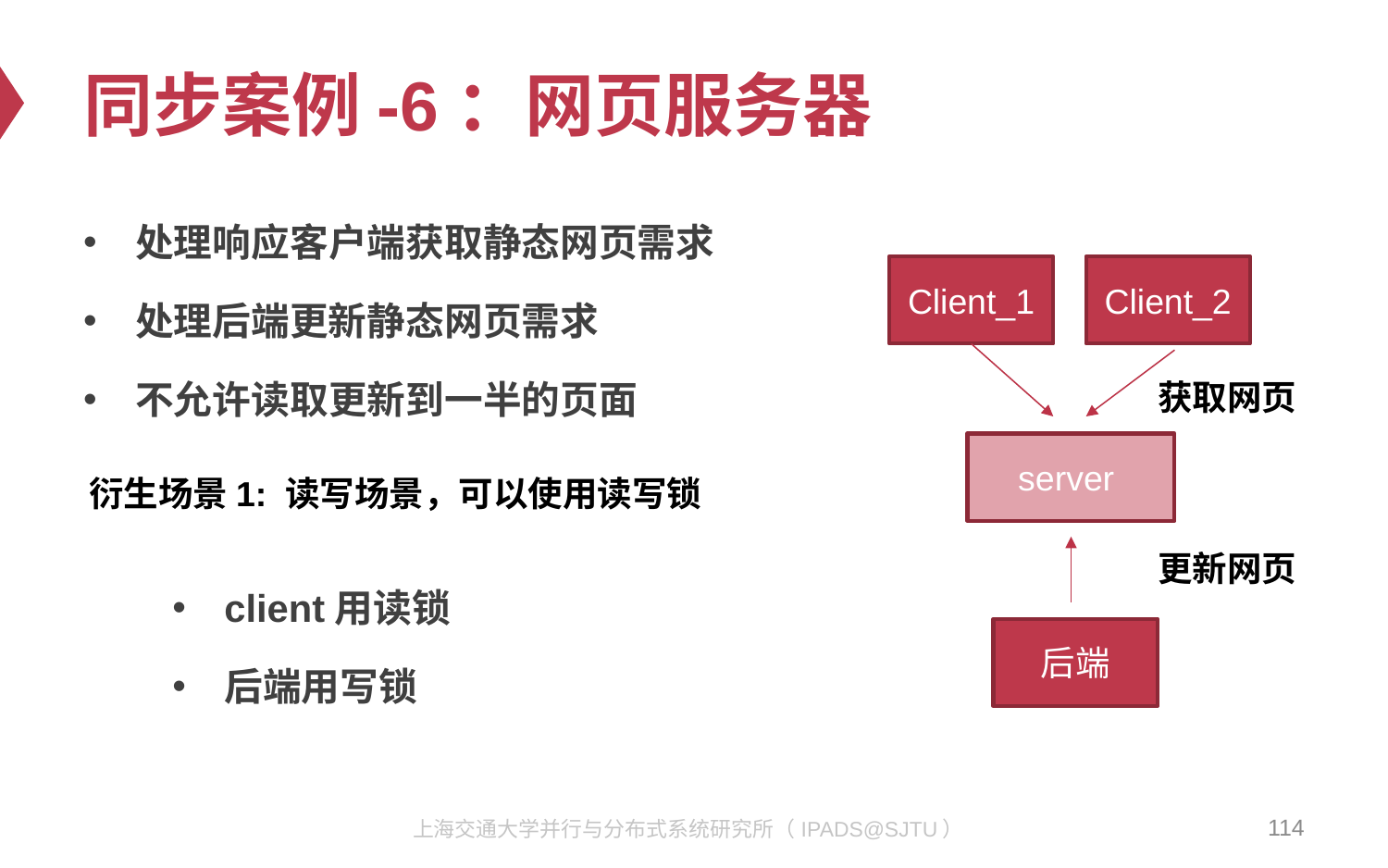

# 同步案例-6：网页服务器
处理响应客户端获取静态网页需求
处理后端更新静态网页需求
不允许读取更新到一半的页面
Client_1
Client_2
获取网页
server
衍生场景1: 读写场景，可以使用读写锁
更新网页
client用读锁
后端用写锁
后端
114
上海交通大学并行与分布式系统研究所（IPADS@SJTU）